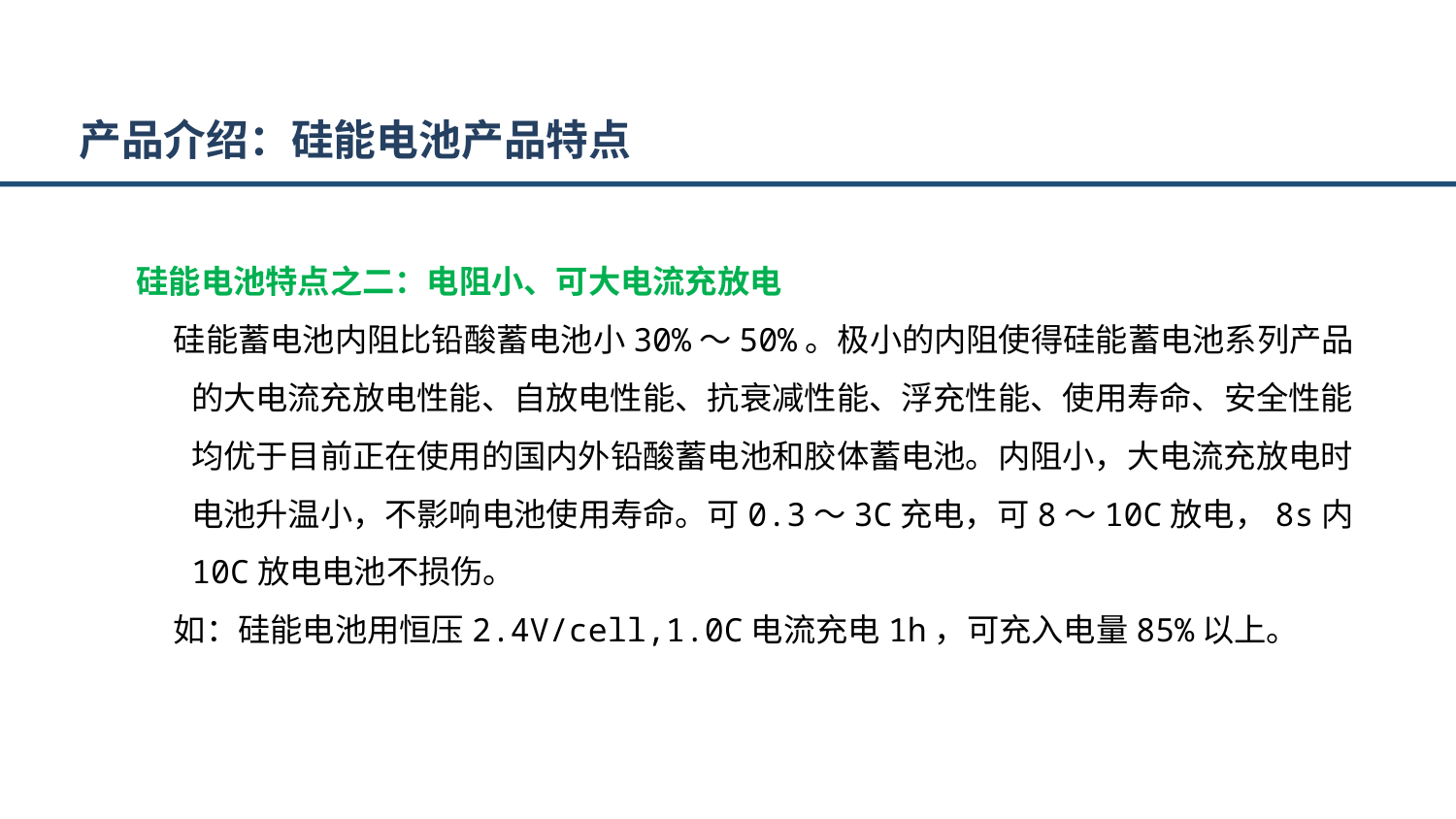

产品介绍：硅能电池产品特点

硅能电池特点之二：电阻小、可大电流充放电
    硅能蓄电池内阻比铅酸蓄电池小30%～50%。极小的内阻使得硅能蓄电池系列产品的大电流充放电性能、自放电性能、抗衰减性能、浮充性能、使用寿命、安全性能均优于目前正在使用的国内外铅酸蓄电池和胶体蓄电池。内阻小，大电流充放电时电池升温小，不影响电池使用寿命。可0.3～3C充电，可8～10C放电，8s内10C放电电池不损伤。
    如：硅能电池用恒压2.4V/cell,1.0C电流充电1h，可充入电量85%以上。